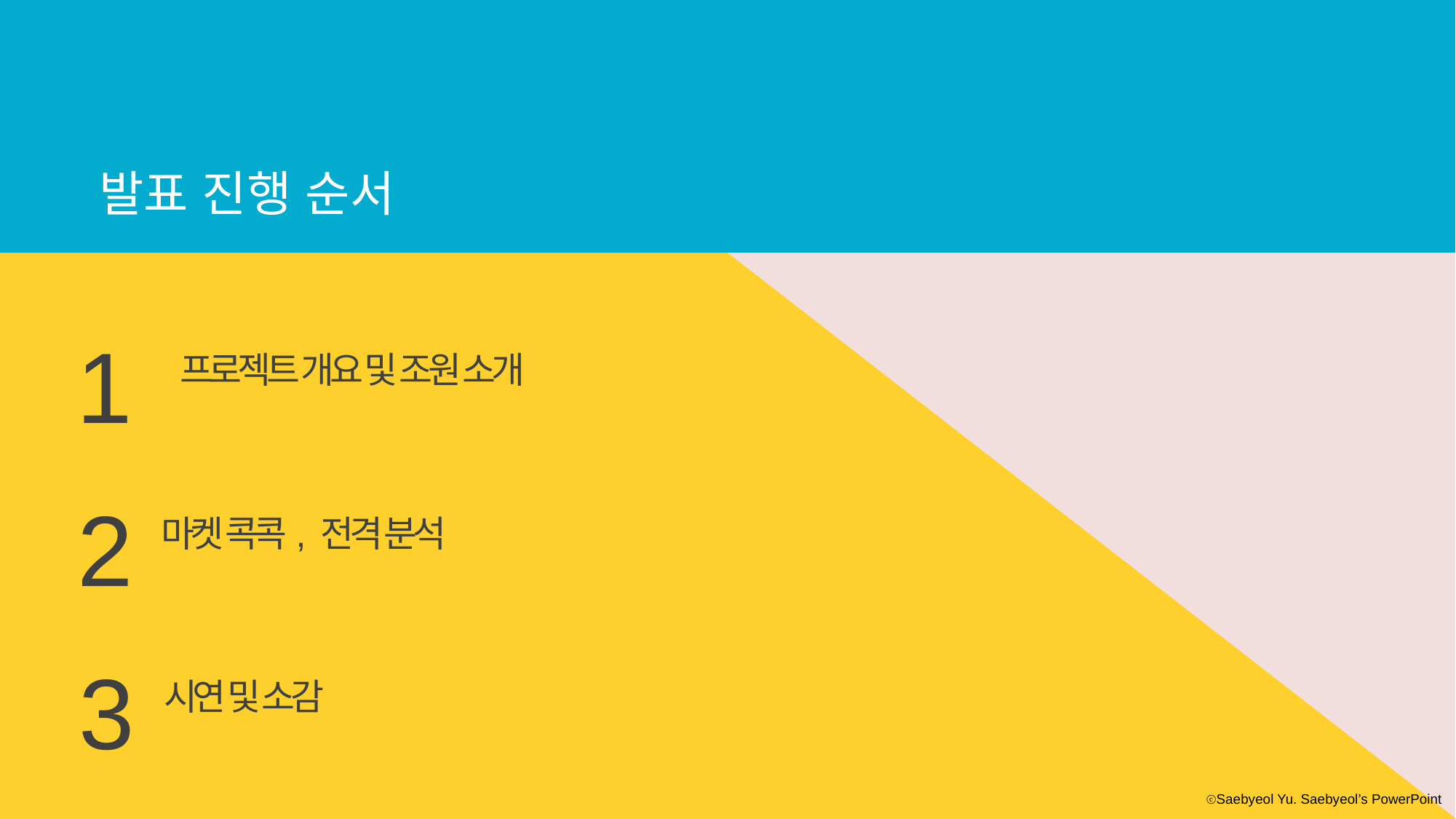

발표 진행 순서

1
프로젝트 개요 및 조원 소개
2
마켓 콕콕, 전격 분석
3
시연 및 소감
ⓒSaebyeol Yu. Saebyeol’s PowerPoint